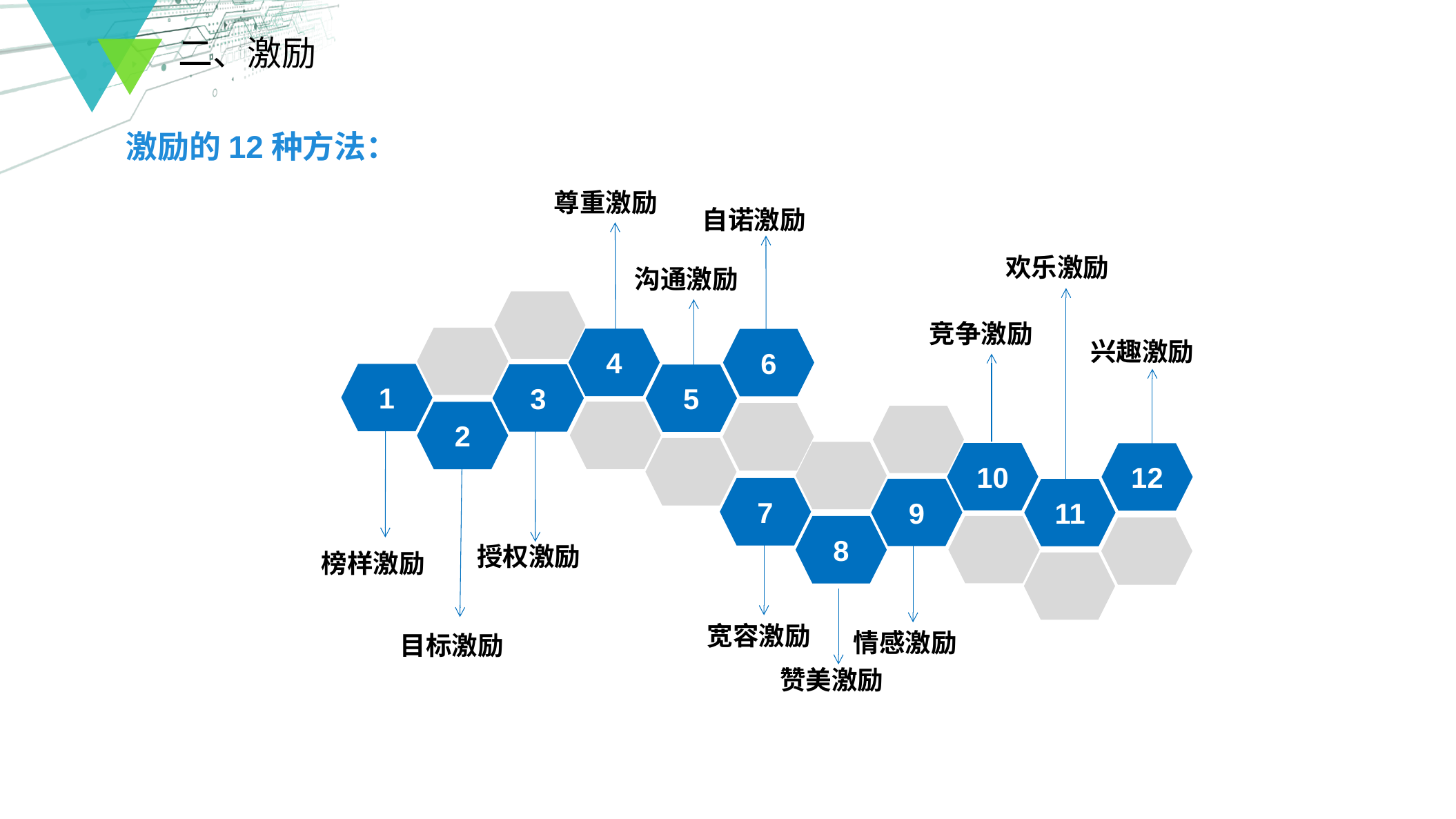

二、激励
激励的12种方法：
尊重激励
自诺激励
欢乐激励
沟通激励

竞争激励

4
6
兴趣激励
1
3
5

2

10
12
7
9
11

8

授权激励
榜样激励

宽容激励
情感激励
目标激励
赞美激励